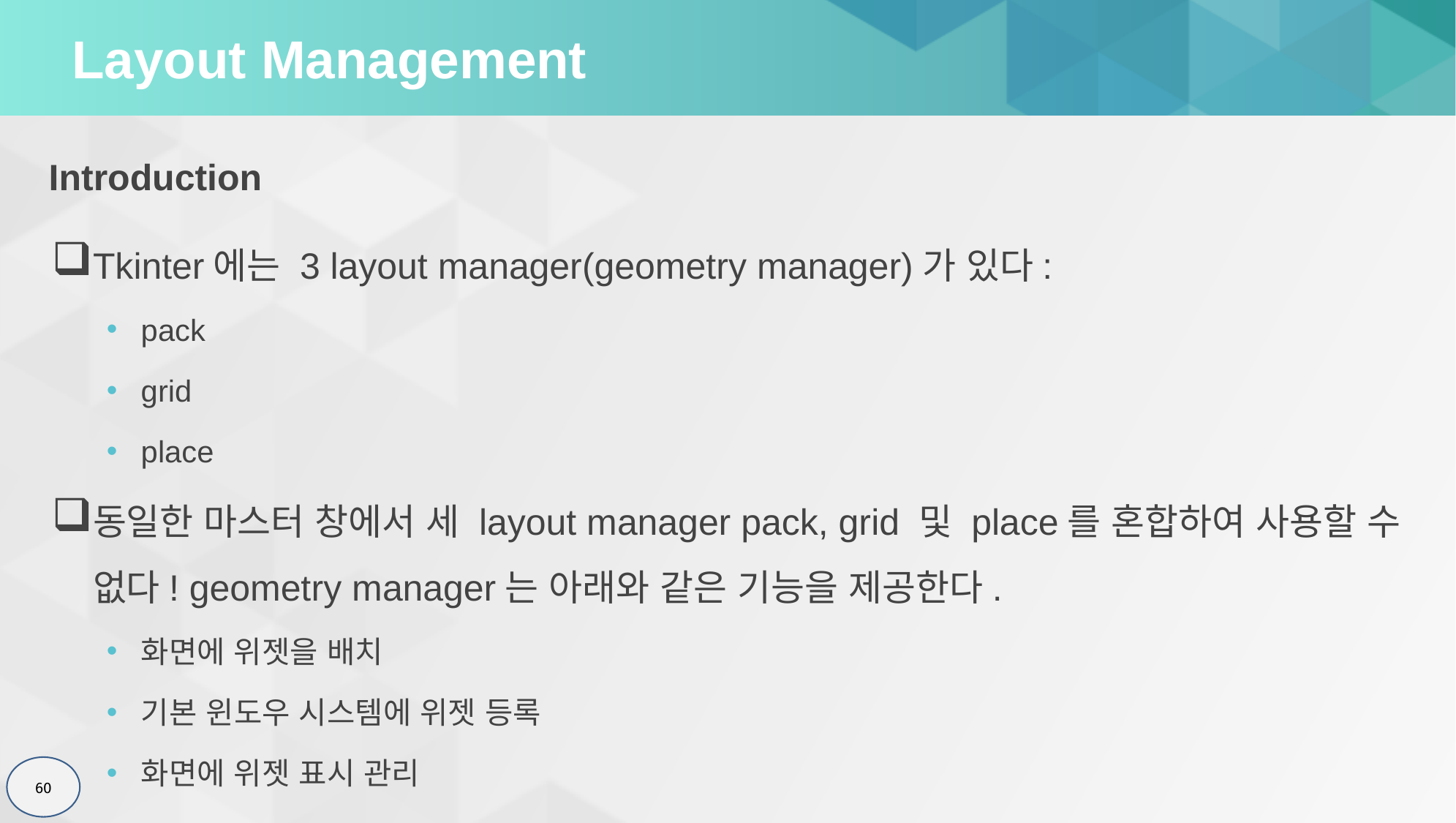

# Layout Management
Introduction
Tkinter에는 3 layout manager(geometry manager)가 있다:
pack
grid
place
동일한 마스터 창에서 세 layout manager pack, grid 및 place를 혼합하여 사용할 수 없다! geometry manager는 아래와 같은 기능을 제공한다.
화면에 위젯을 배치
기본 윈도우 시스템에 위젯 등록
화면에 위젯 표시 관리